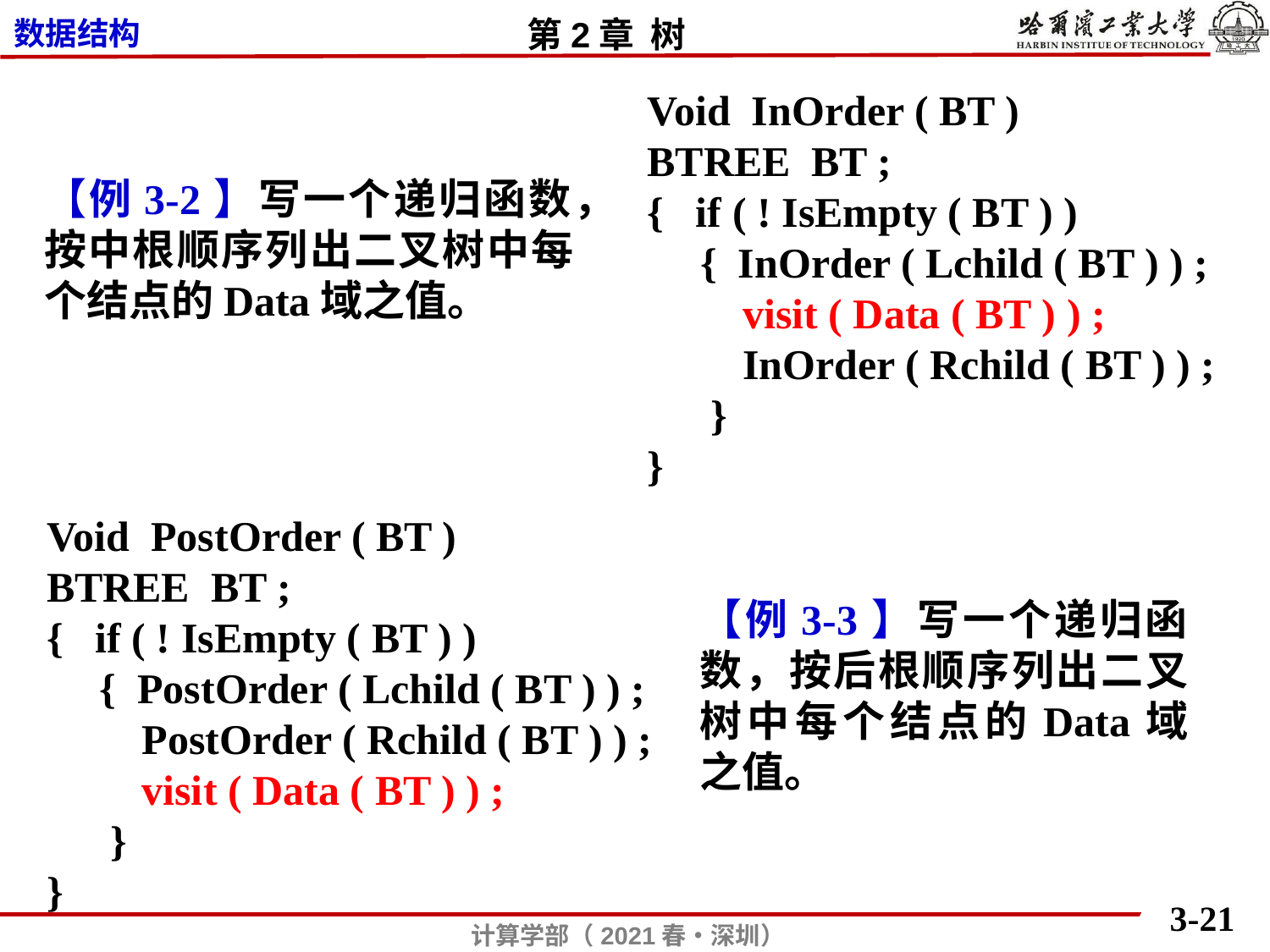

Void  InOrder ( BT )
BTREE  BT ;
{   if ( ! IsEmpty ( BT ) )
     {  InOrder ( Lchild ( BT ) ) ;
         visit ( Data ( BT ) ) ;
         InOrder ( Rchild ( BT ) ) ;
      }
}
【例3-2】写一个递归函数，按中根顺序列出二叉树中每个结点的Data域之值。
Void  PostOrder ( BT )
BTREE  BT ;
{   if ( ! IsEmpty ( BT ) )
     {  PostOrder ( Lchild ( BT ) ) ;
         PostOrder ( Rchild ( BT ) ) ;
         visit ( Data ( BT ) ) ;
      }
}
【例3-3】写一个递归函数，按后根顺序列出二叉树中每个结点的Data域之值。